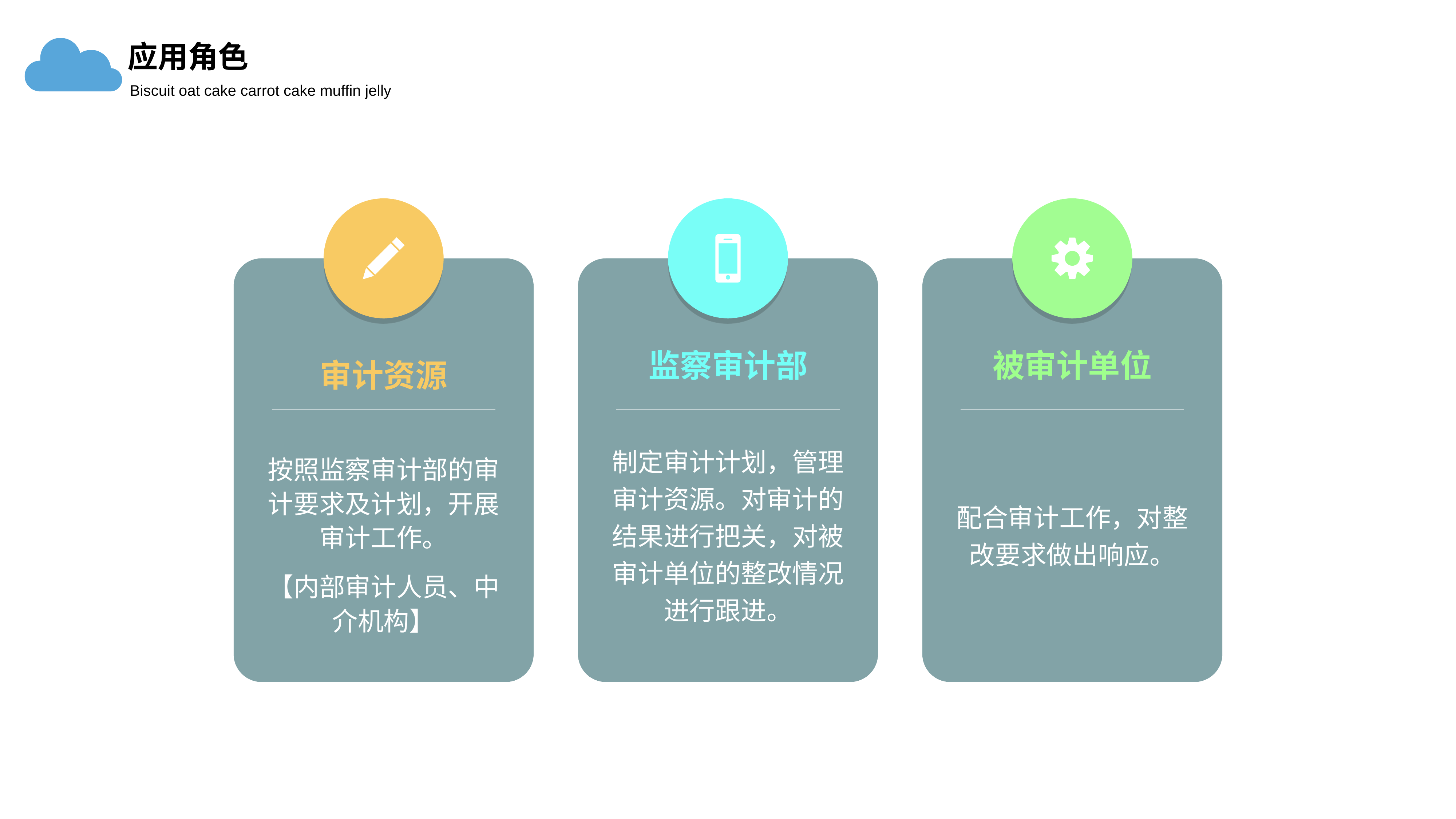

应用角色

Biscuit oat cake carrot cake muffin jelly

审计资源

按照监察审计部的审计要求及计划，开展审计工作。
【内部审计人员、中介机构】

监察审计部

制定审计计划，管理审计资源。对审计的结果进行把关，对被审计单位的整改情况进行跟进。

被审计单位

配合审计工作，对整改要求做出响应。
63